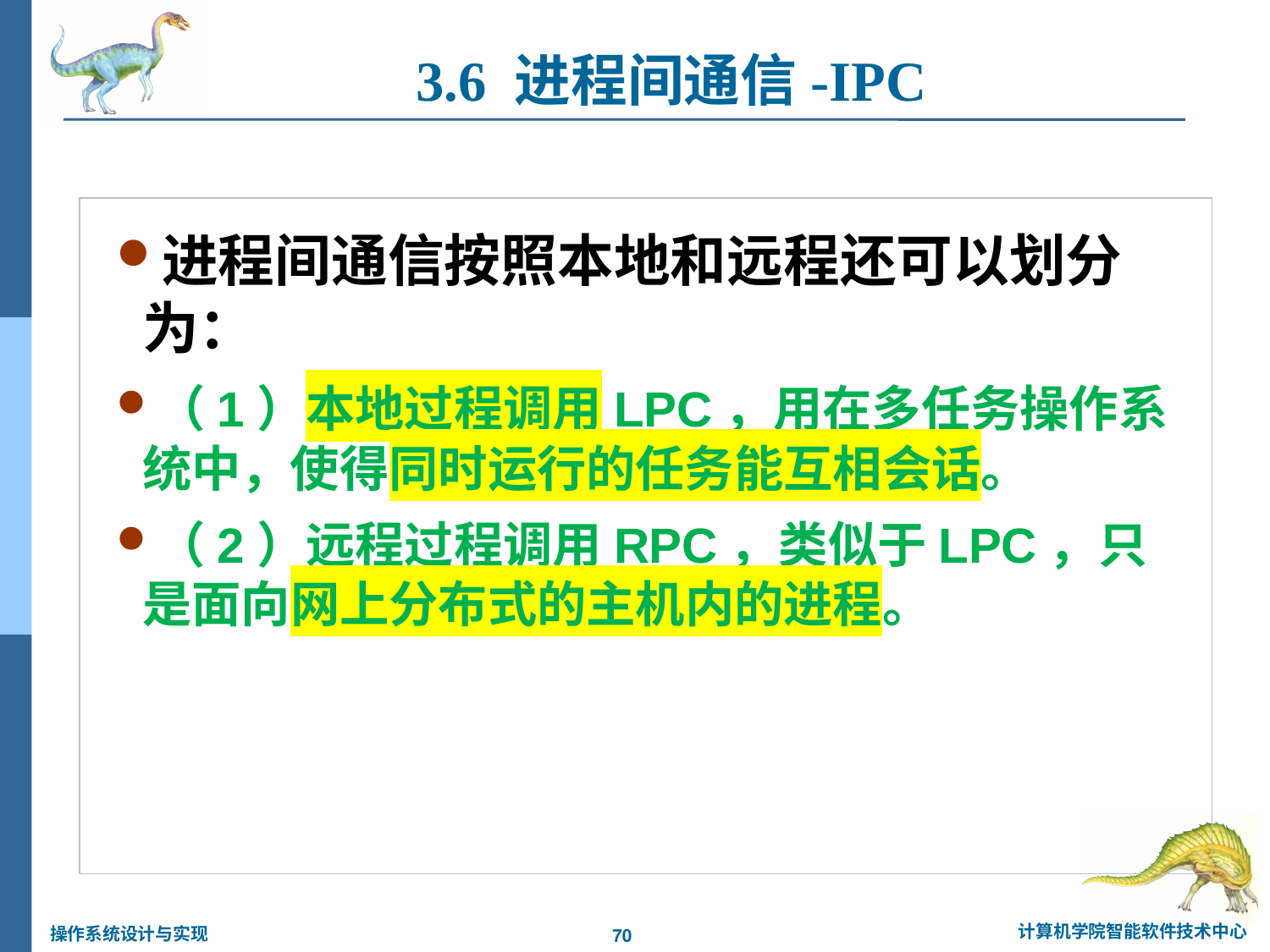

3.6 进程间通信-IPC

进程间通信按照本地和远程还可以划分为：
（1）本地过程调用LPC，用在多任务操作系统中，使得同时运行的任务能互相会话。
（2）远程过程调用RPC，类似于LPC，只是面向网上分布式的主机内的进程。